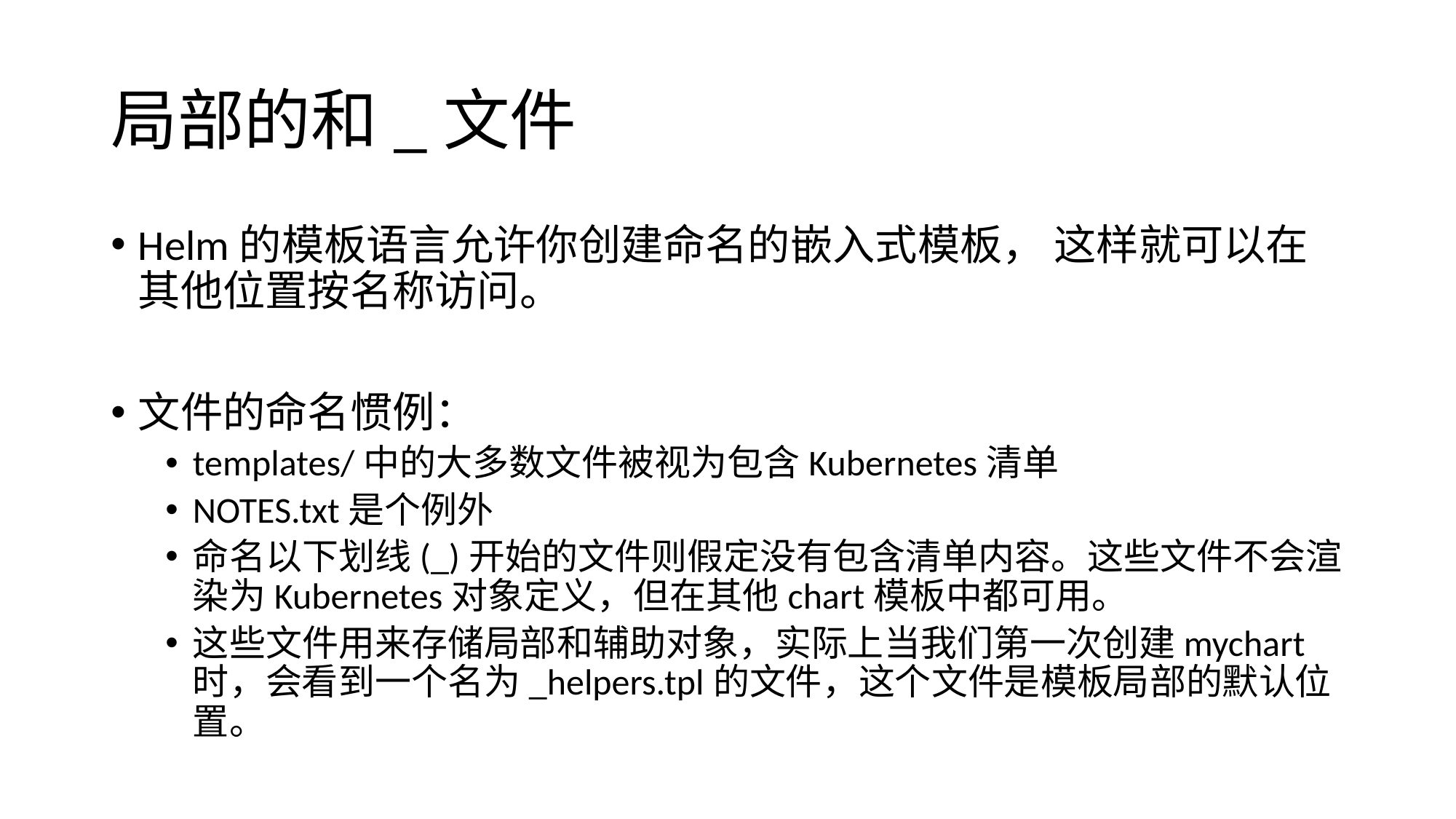

# 局部的和_文件
Helm的模板语言允许你创建命名的嵌入式模板， 这样就可以在其他位置按名称访问。

文件的命名惯例：
templates/中的大多数文件被视为包含Kubernetes清单
NOTES.txt是个例外
命名以下划线(_)开始的文件则假定没有包含清单内容。这些文件不会渲染为Kubernetes对象定义，但在其他chart模板中都可用。
这些文件用来存储局部和辅助对象，实际上当我们第一次创建mychart时，会看到一个名为_helpers.tpl的文件，这个文件是模板局部的默认位置。